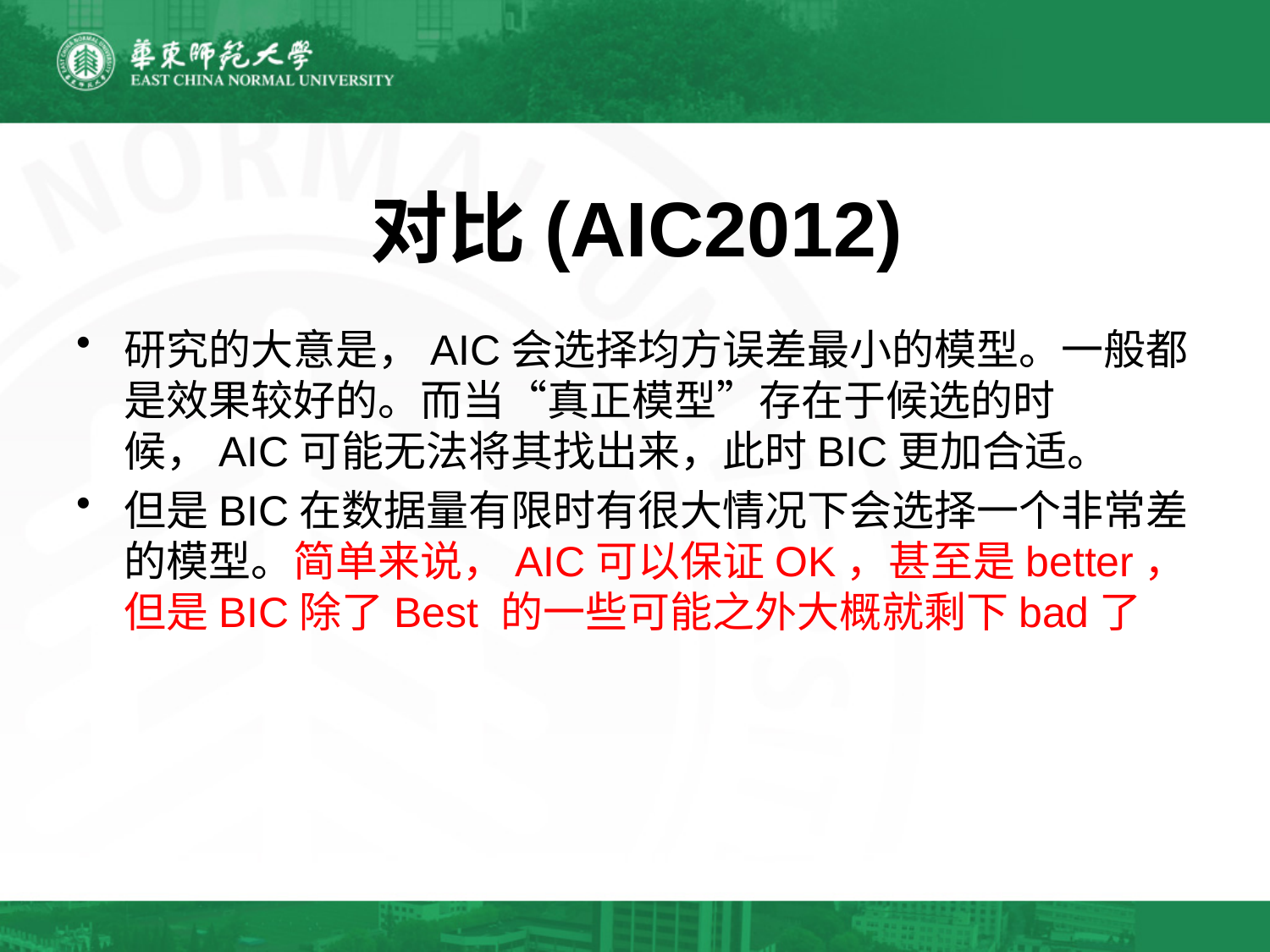

# 对比(AIC2012)
研究的大意是，AIC会选择均方误差最小的模型。一般都是效果较好的。而当“真正模型”存在于候选的时候，AIC可能无法将其找出来，此时BIC更加合适。
但是BIC在数据量有限时有很大情况下会选择一个非常差的模型。简单来说，AIC可以保证OK，甚至是better，但是BIC除了Best 的一些可能之外大概就剩下bad了